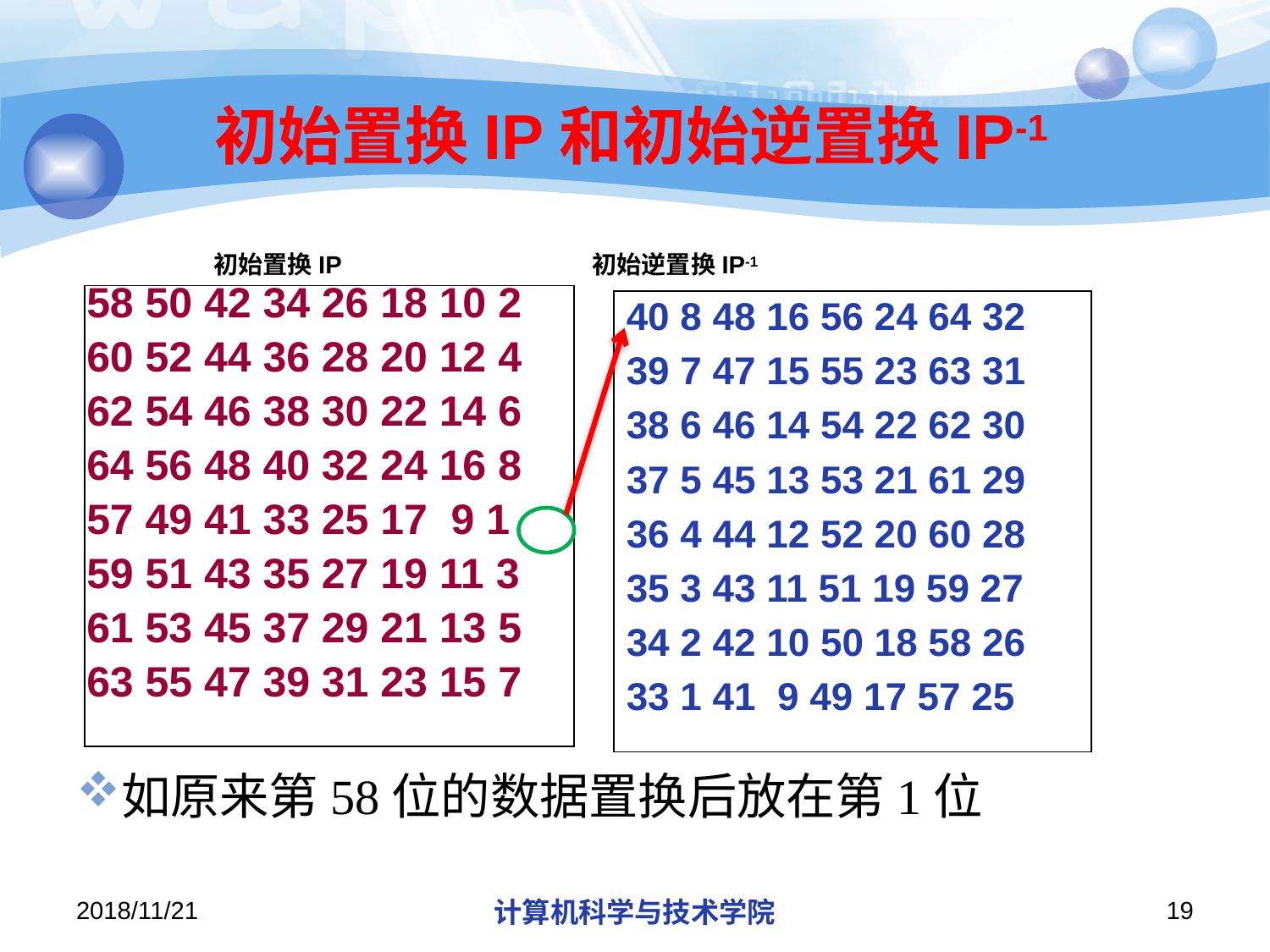

# 初始置换IP和初始逆置换IP-1
初始置换IP                                   初始逆置换IP-1

如原来第58位的数据置换后放在第1位
58 50 42 34 26 18 10 2
60 52 44 36 28 20 12 4
62 54 46 38 30 22 14 6
64 56 48 40 32 24 16 8
57 49 41 33 25 17  9 1
59 51 43 35 27 19 11 3
61 53 45 37 29 21 13 5
63 55 47 39 31 23 15 7

40 8 48 16 56 24 64 32
39 7 47 15 55 23 63 31
38 6 46 14 54 22 62 30
37 5 45 13 53 21 61 29
36 4 44 12 52 20 60 28
35 3 43 11 51 19 59 27
34 2 42 10 50 18 58 26
33 1 41  9 49 17 57 25

2018/11/21
计算机科学与技术学院
19